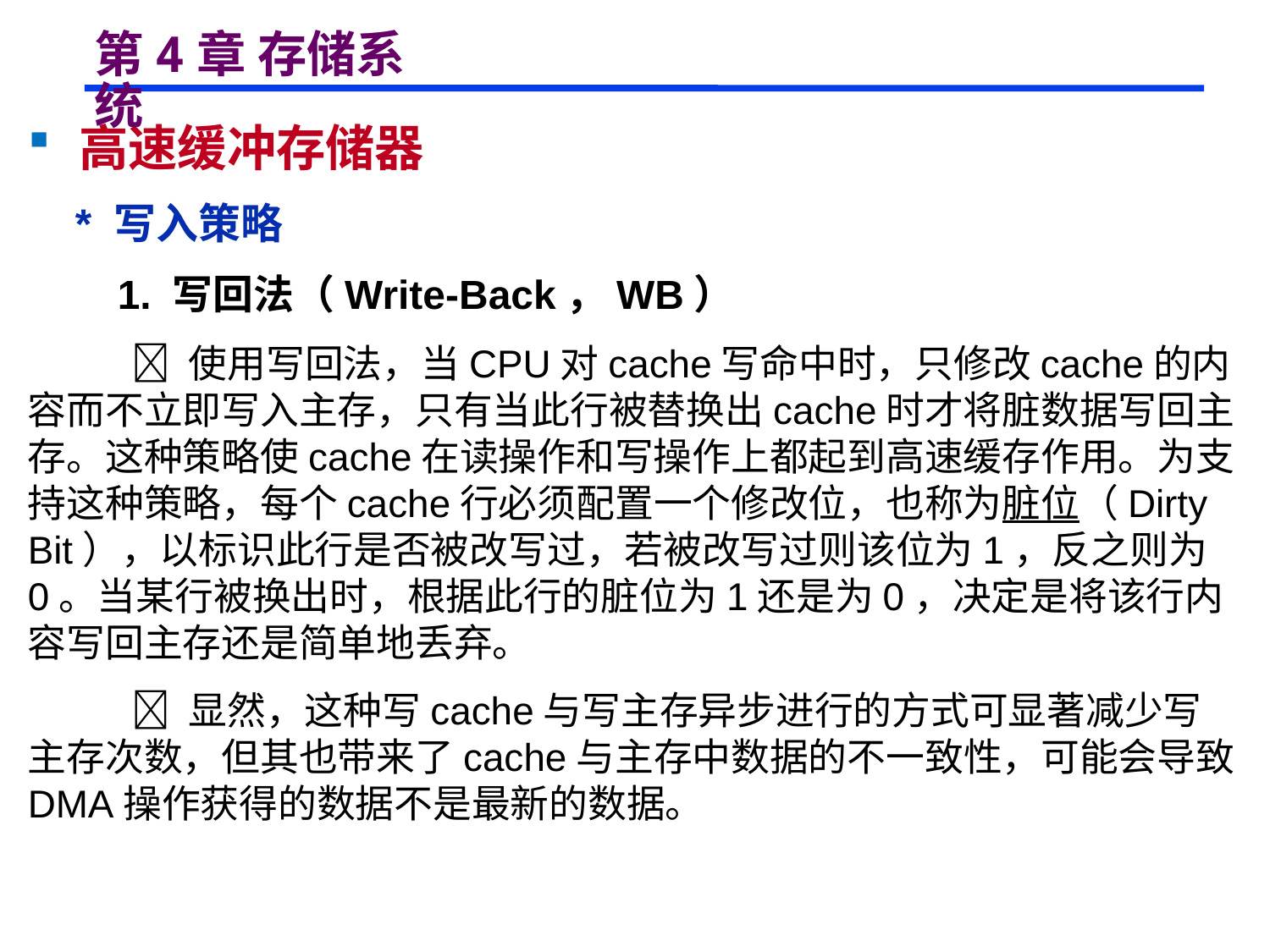

# 第4章 存储系统
 高速缓冲存储器
    * 写入策略
        1. 写回法（Write-Back，WB）
            • 使用写回法，当CPU对cache写命中时，只修改cache的内容而不立即写入主存，只有当此行被替换出cache时才将脏数据写回主存。这种策略使cache在读操作和写操作上都起到高速缓存作用。为支持这种策略，每个cache行必须配置一个修改位，也称为脏位（Dirty Bit），以标识此行是否被改写过，若被改写过则该位为1，反之则为0。当某行被换出时，根据此行的脏位为1还是为0，决定是将该行内容写回主存还是简单地丢弃。
            • 显然，这种写cache与写主存异步进行的方式可显著减少写主存次数，但其也带来了cache与主存中数据的不一致性，可能会导致DMA操作获得的数据不是最新的数据。